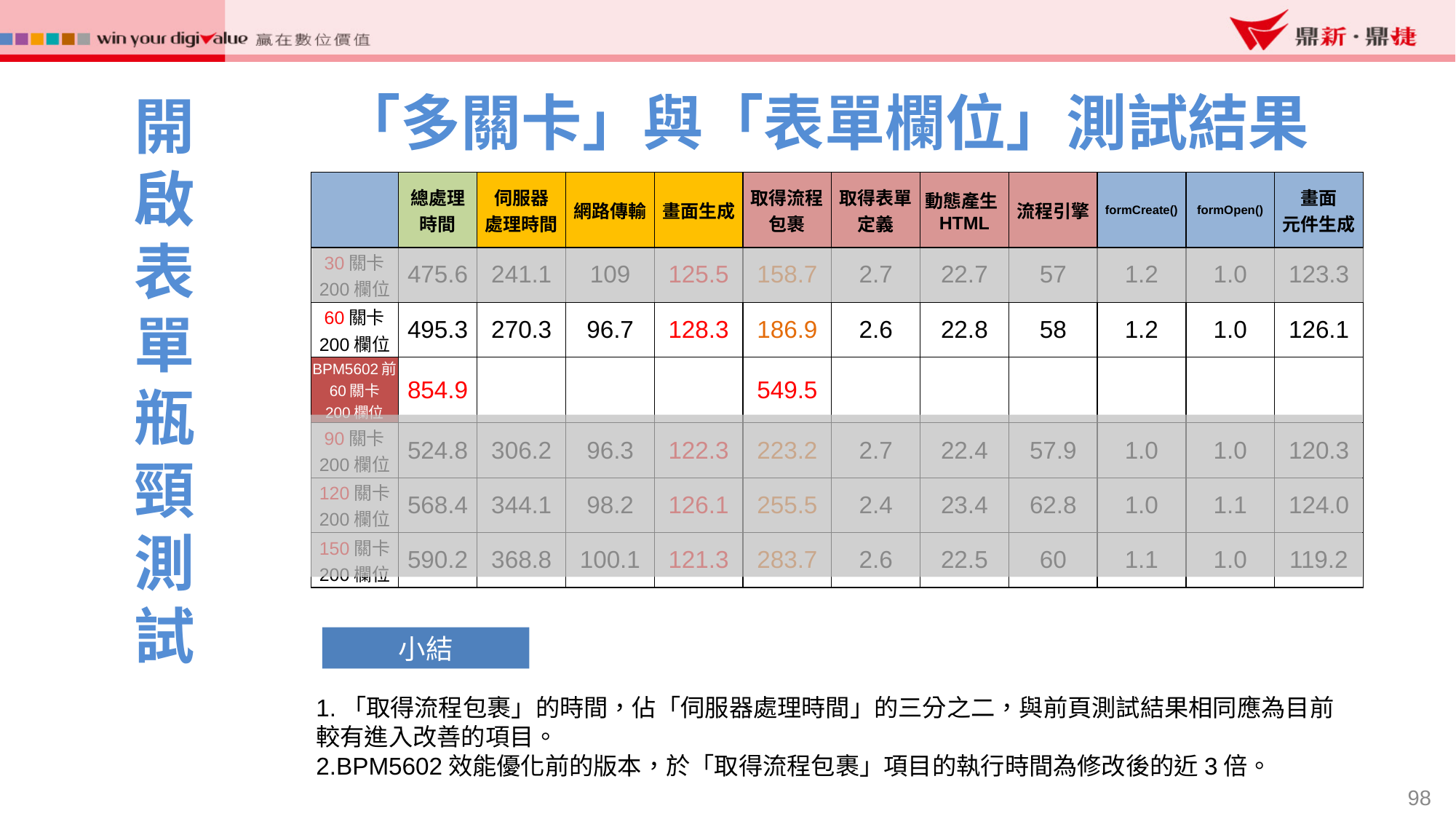

「多關卡」與「表單欄位」測試結果
開啟表單瓶頸測試
|  | 總處理 時間 | 伺服器 處理時間 | 網路傳輸 | 畫面生成 | 取得流程包裹 | 取得表單定義 | 動態產生HTML | 流程引擎 | formCreate() | formOpen() | 畫面 元件生成 |
| --- | --- | --- | --- | --- | --- | --- | --- | --- | --- | --- | --- |
| 30關卡 200欄位 | 475.6 | 241.1 | 109 | 125.5 | 158.7 | 2.7 | 22.7 | 57 | 1.2 | 1.0 | 123.3 |
| 60關卡 200欄位 | 495.3 | 270.3 | 96.7 | 128.3 | 186.9 | 2.6 | 22.8 | 58 | 1.2 | 1.0 | 126.1 |
| BPM5602前 60關卡 200欄位 | 854.9 |  |  |  | 549.5 |  |  |  |  |  |  |
| 90關卡 200欄位 | 524.8 | 306.2 | 96.3 | 122.3 | 223.2 | 2.7 | 22.4 | 57.9 | 1.0 | 1.0 | 120.3 |
| 120關卡 200欄位 | 568.4 | 344.1 | 98.2 | 126.1 | 255.5 | 2.4 | 23.4 | 62.8 | 1.0 | 1.1 | 124.0 |
| 150關卡 200欄位 | 590.2 | 368.8 | 100.1 | 121.3 | 283.7 | 2.6 | 22.5 | 60 | 1.1 | 1.0 | 119.2 |

小結
1.「取得流程包裹」的時間，佔「伺服器處理時間」的三分之二，與前頁測試結果相同應為目前較有進入改善的項目。
2.BPM5602效能優化前的版本，於「取得流程包裹」項目的執行時間為修改後的近3倍。
98